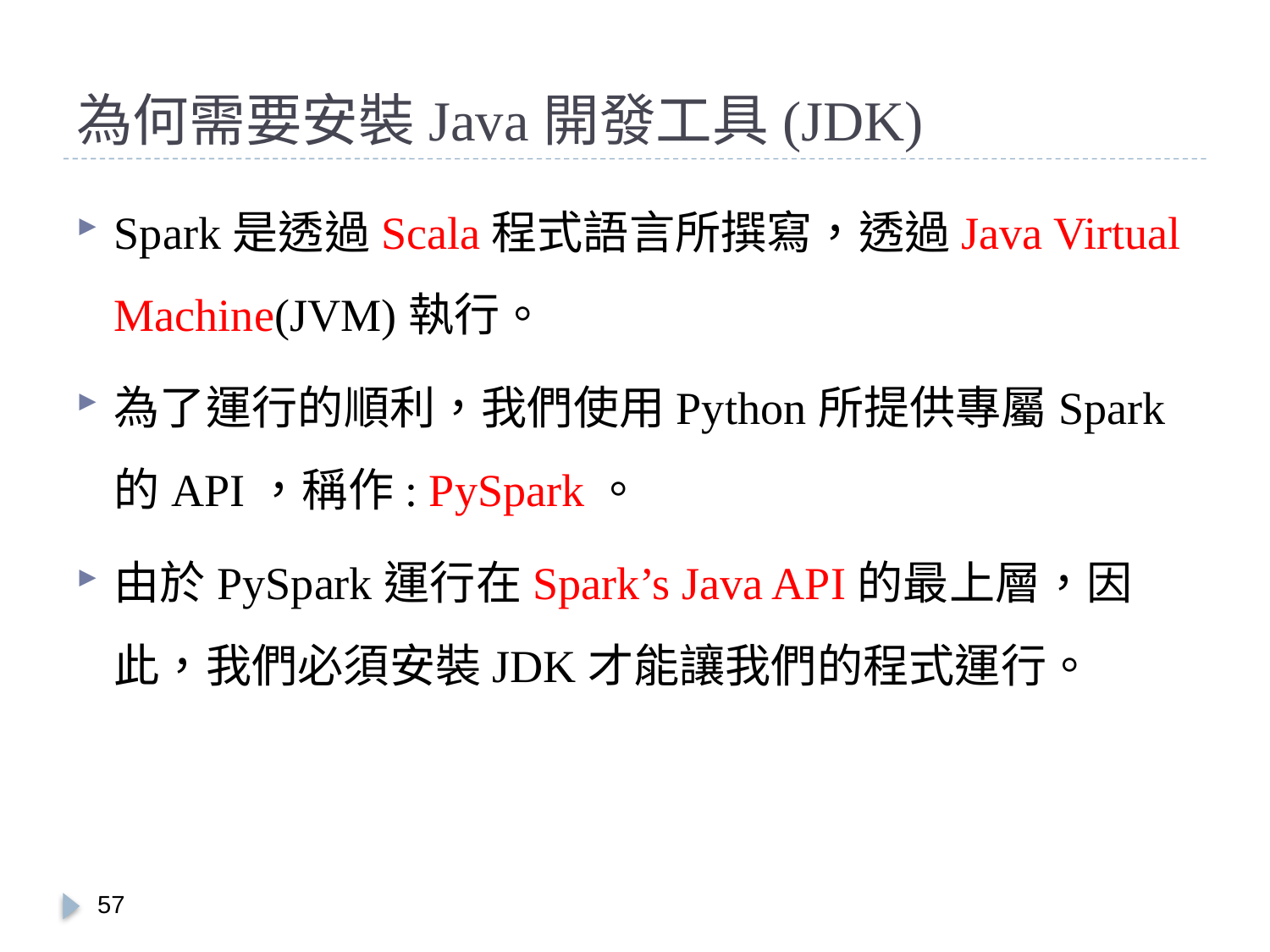

# 為何需要安裝Java開發工具(JDK)
Spark是透過Scala程式語言所撰寫，透過Java Virtual Machine(JVM)執行。
為了運行的順利，我們使用Python所提供專屬Spark的API，稱作: PySpark。
由於PySpark運行在Spark’s Java API的最上層，因此，我們必須安裝JDK才能讓我們的程式運行。
57